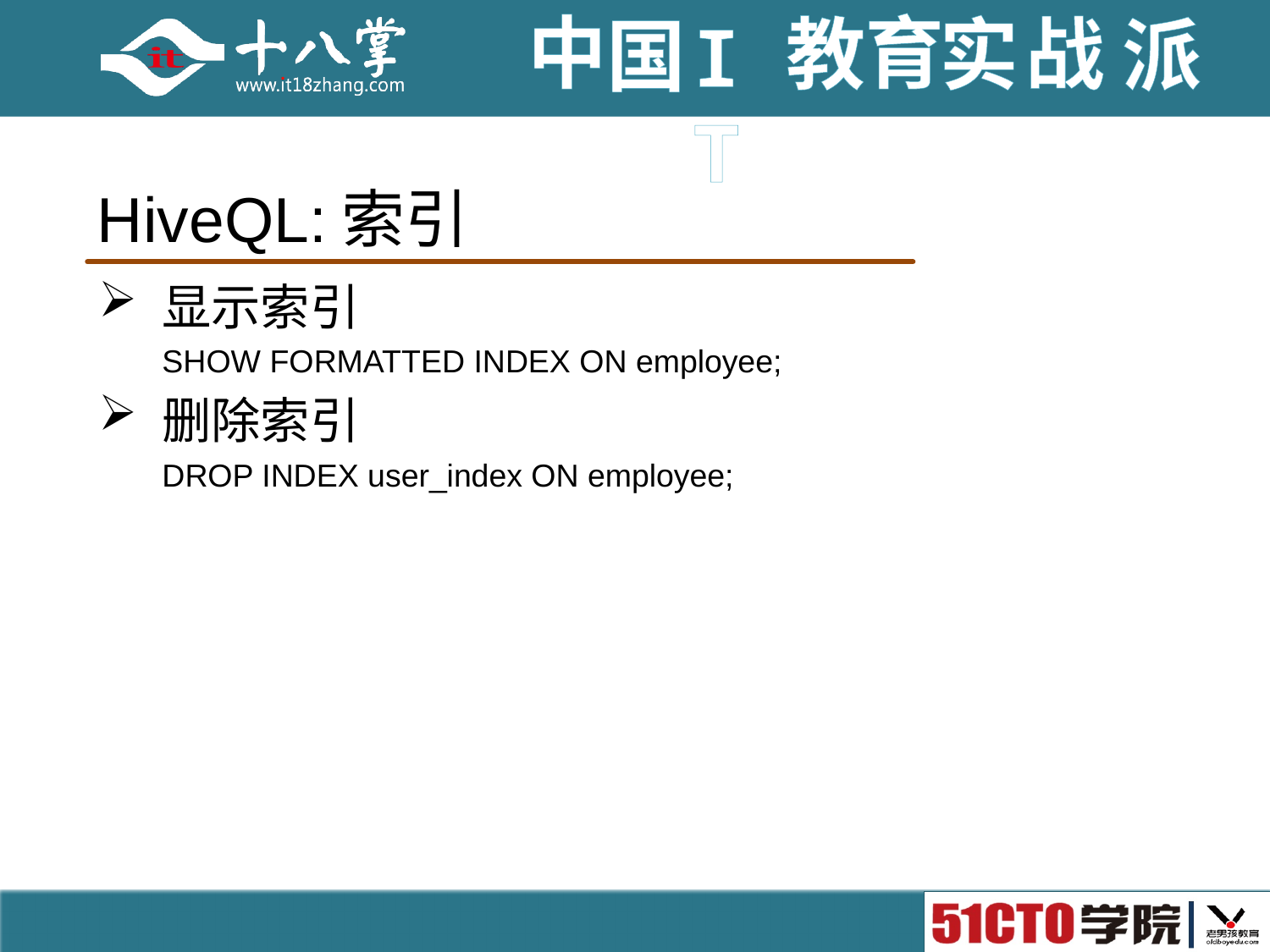

# HiveQL:索引
显示索引
SHOW FORMATTED INDEX ON employee;
删除索引
DROP INDEX user_index ON employee;